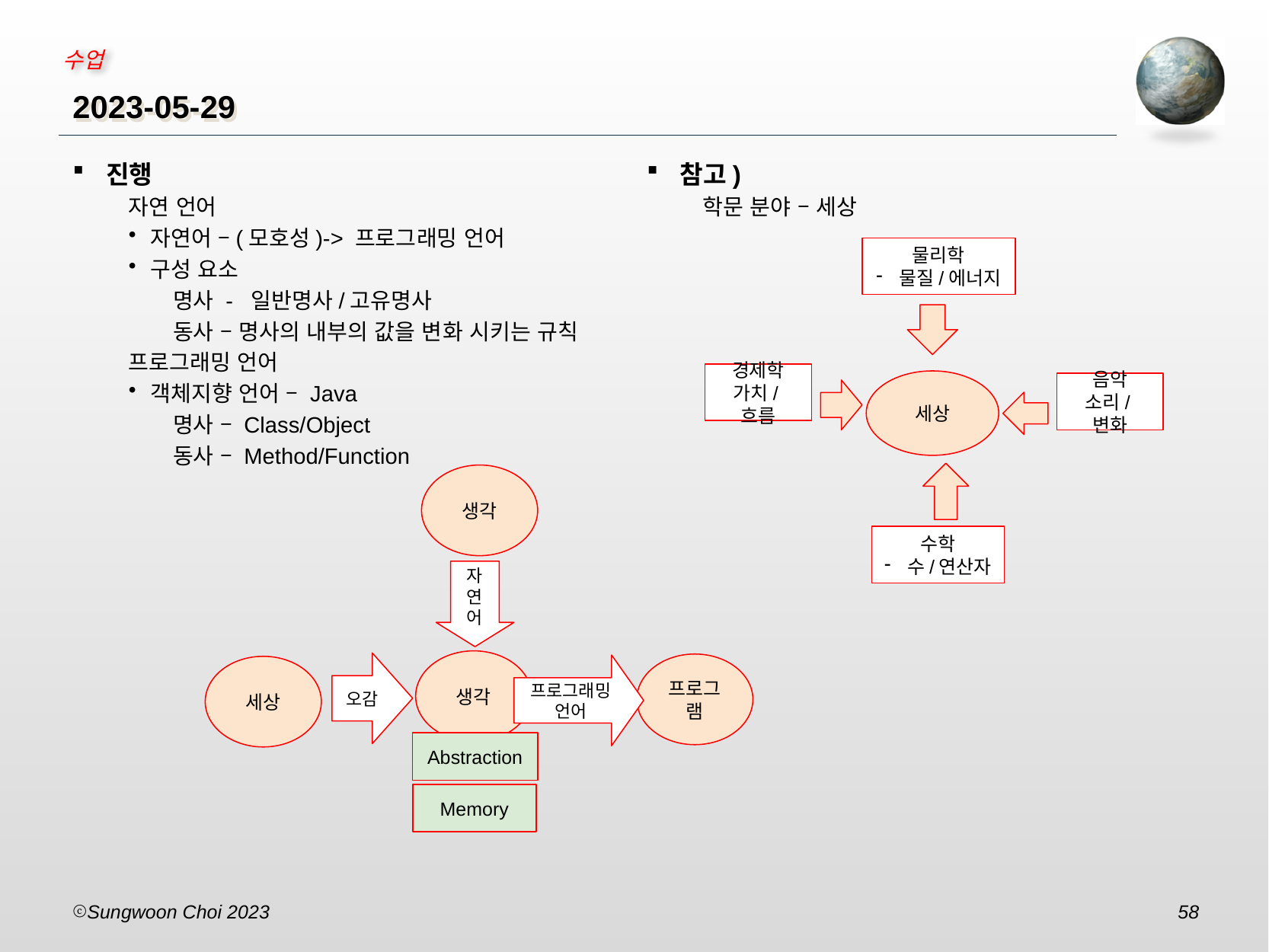

# 2023-05-29
참고)
학문 분야 – 세상

진행
자연 언어
자연어 –(모호성)-> 프로그래밍 언어
구성 요소
명사 -  일반명사/고유명사
동사 – 명사의 내부의 값을 변화 시키는 규칙
프로그래밍 언어
객체지향 언어 – Java
명사 – Class/Object
동사 – Method/Function
물리학
물질/에너지

경제학
가치/흐름
세상
음악
소리/변화

수학
수/연산자
생각
자연어
생각
오감
프로그램
프로그래밍 언어
세상
Abstraction
Memory
Sungwoon Choi 2023
58